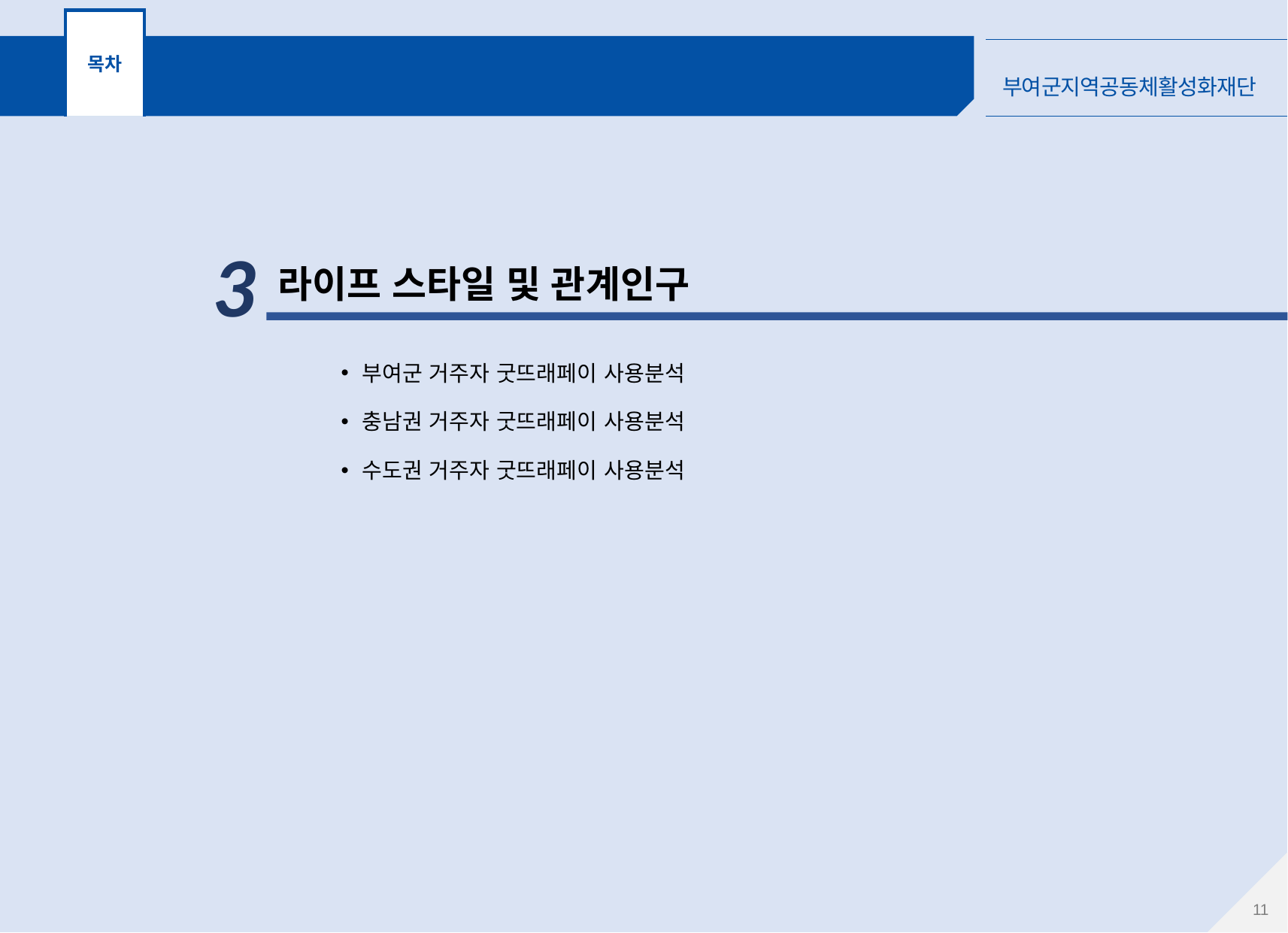

목차
③ 라이프 스타일

3
라이프 스타일 및 관계인구
부여군 거주자 굿뜨래페이 사용분석
충남권 거주자 굿뜨래페이 사용분석
수도권 거주자 굿뜨래페이 사용분석

11